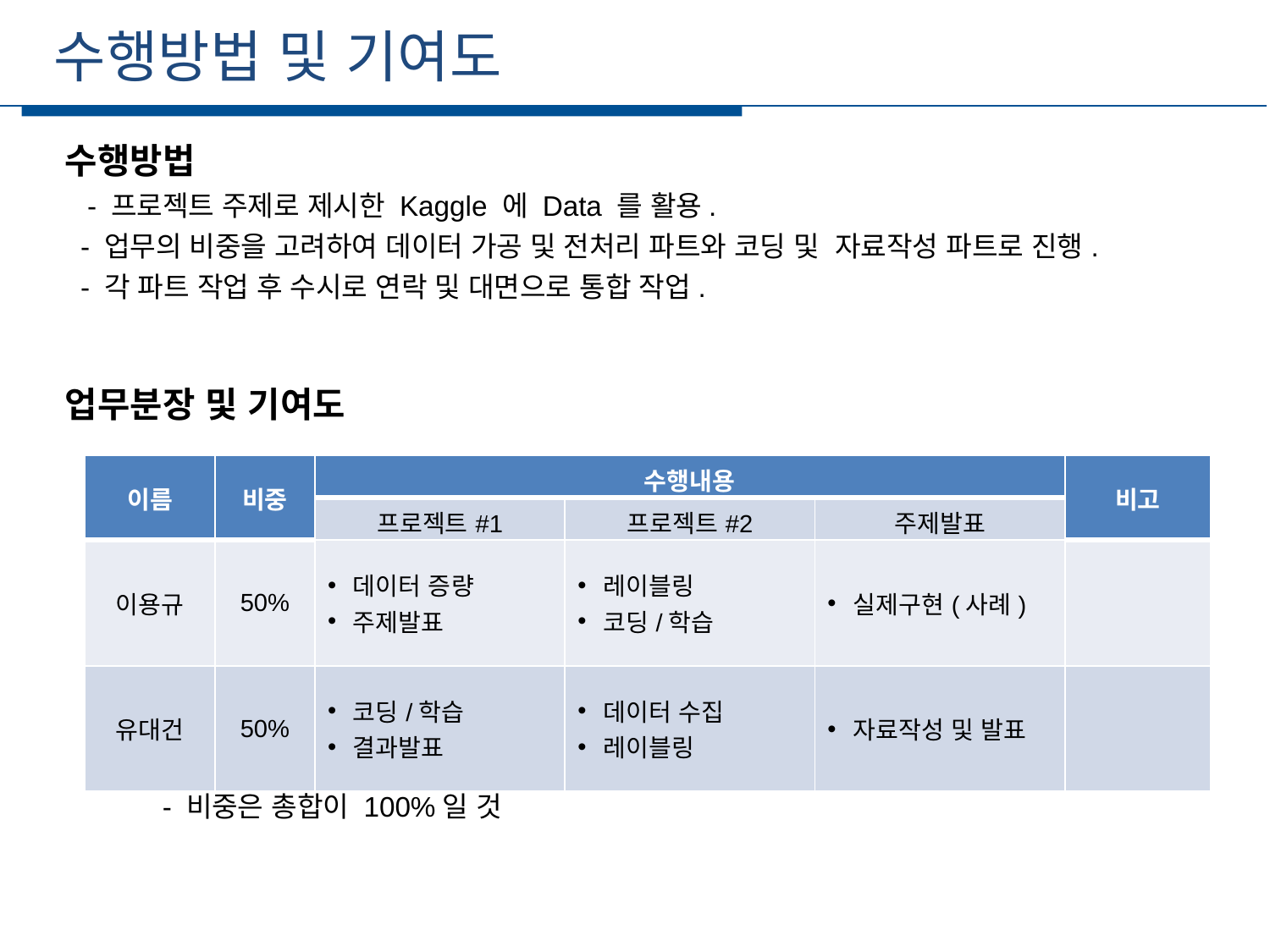

수행방법 및 기여도
세부일정

수행방법
  - 프로젝트 주제로 제시한 Kaggle 에 Data 를 활용.
  - 업무의 비중을 고려하여 데이터 가공 및 전처리 파트와 코딩 및  자료작성 파트로 진행.
  - 각 파트 작업 후 수시로 연락 및 대면으로 통합 작업.

업무분장 및 기여도

| 이름 | 비중 | 수행내용 |  |  | 비고 |
| --- | --- | --- | --- | --- | --- |
|  |  | 프로젝트#1 | 프로젝트#2 | 주제발표 |  |
| 이용규 | 50% | 데이터 증량 주제발표 | 레이블링 코딩/학습 | 실제구현(사례) |  |
| 유대건 | 50% | 코딩/학습 결과발표 | 데이터 수집 레이블링 | 자료작성 및 발표 |  |
- 비중은 총합이 100%일 것